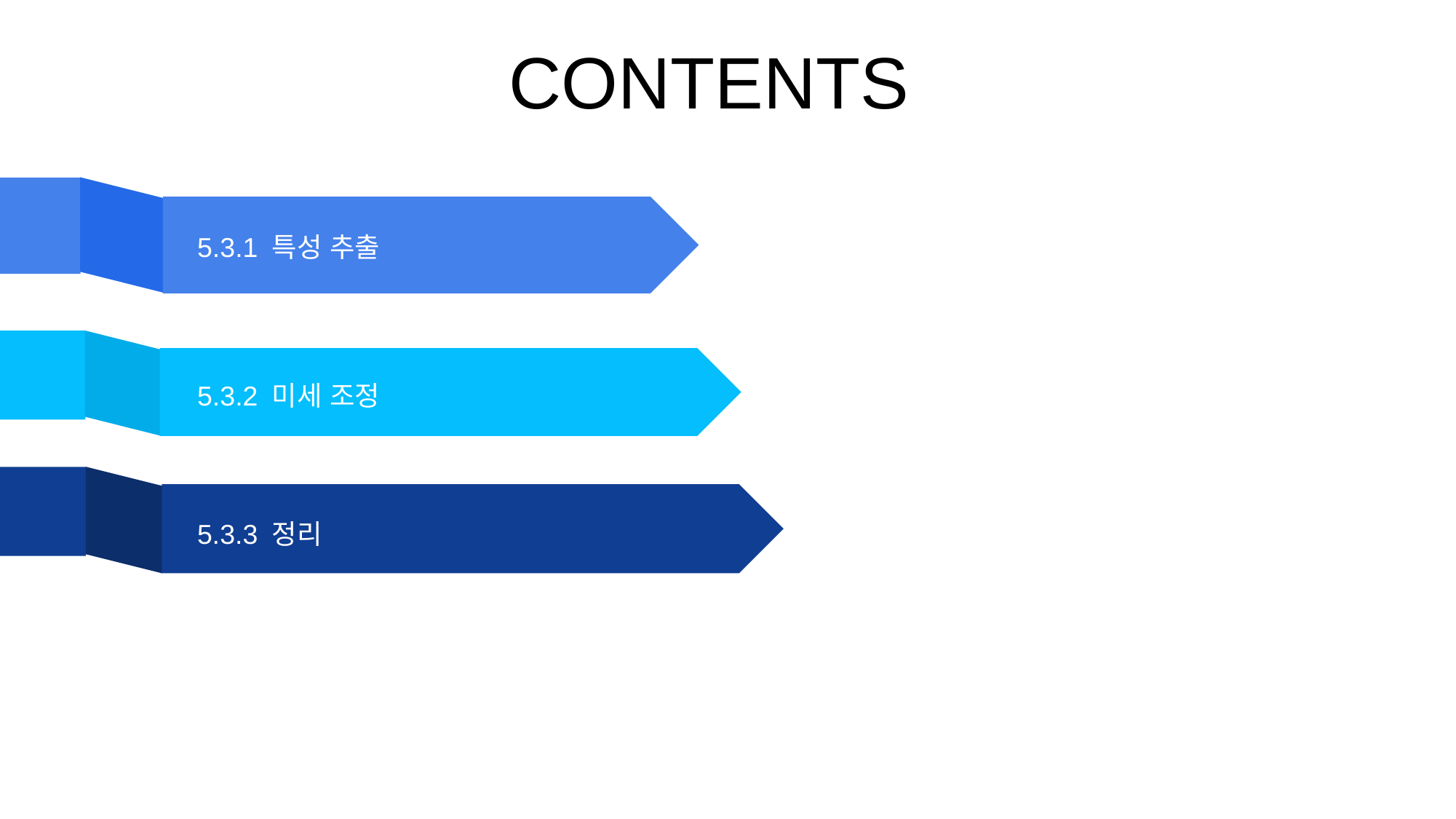

CONTENTS

5.3.1 특성 추출

5.3.2 미세 조정

5.3.3 정리